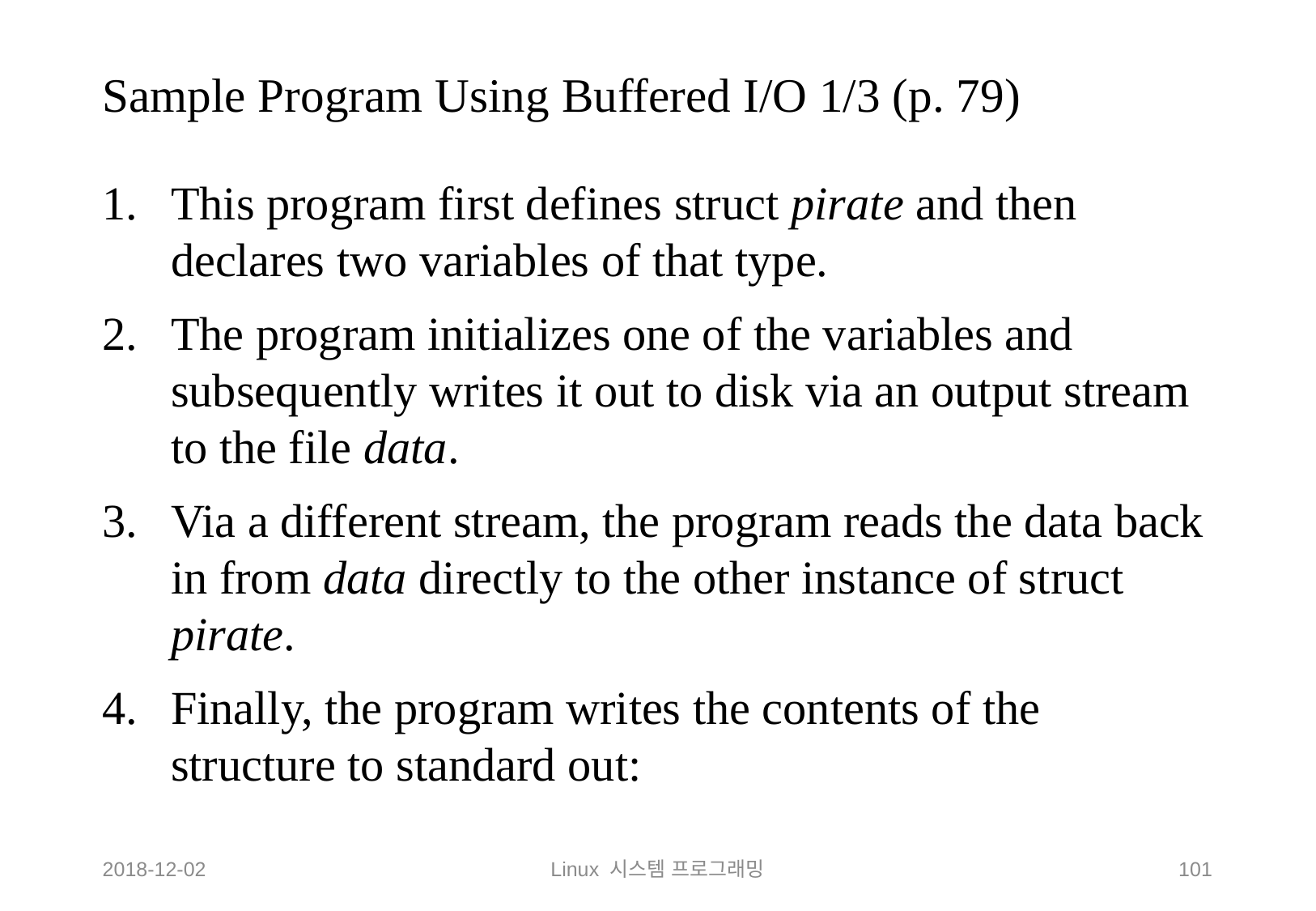

# Sample Program Using Buffered I/O 1/3 (p. 79)
This program first defines struct pirate and then declares two variables of that type.
The program initializes one of the variables and subsequently writes it out to disk via an output stream to the file data.
Via a different stream, the program reads the data back in from data directly to the other instance of struct pirate.
Finally, the program writes the contents of the structure to standard out:
2018-12-02
Linux 시스템 프로그래밍
101